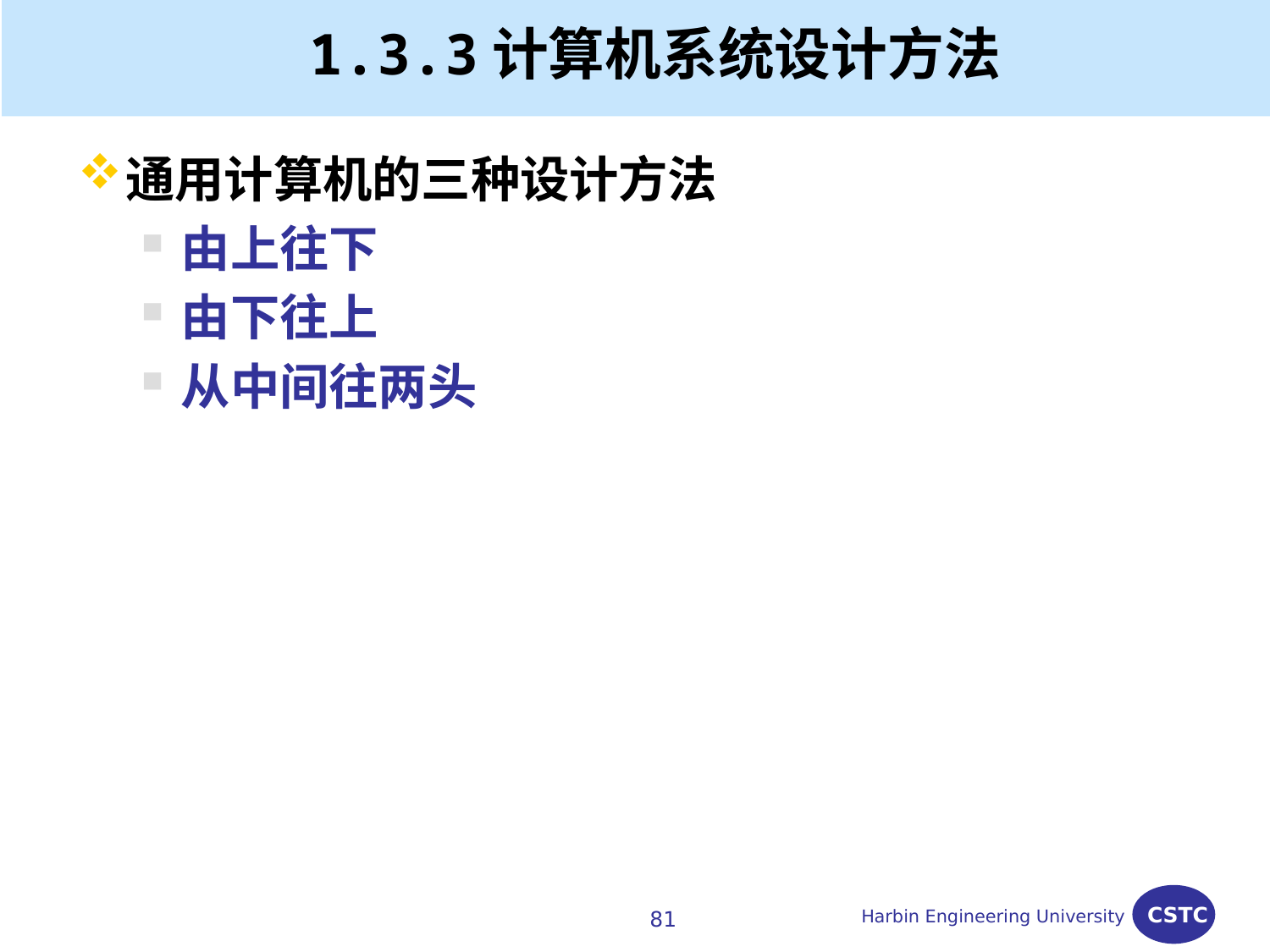

# 1.3.3计算机系统设计方法
通用计算机的三种设计方法
由上往下
由下往上
从中间往两头

81
Harbin Engineering University